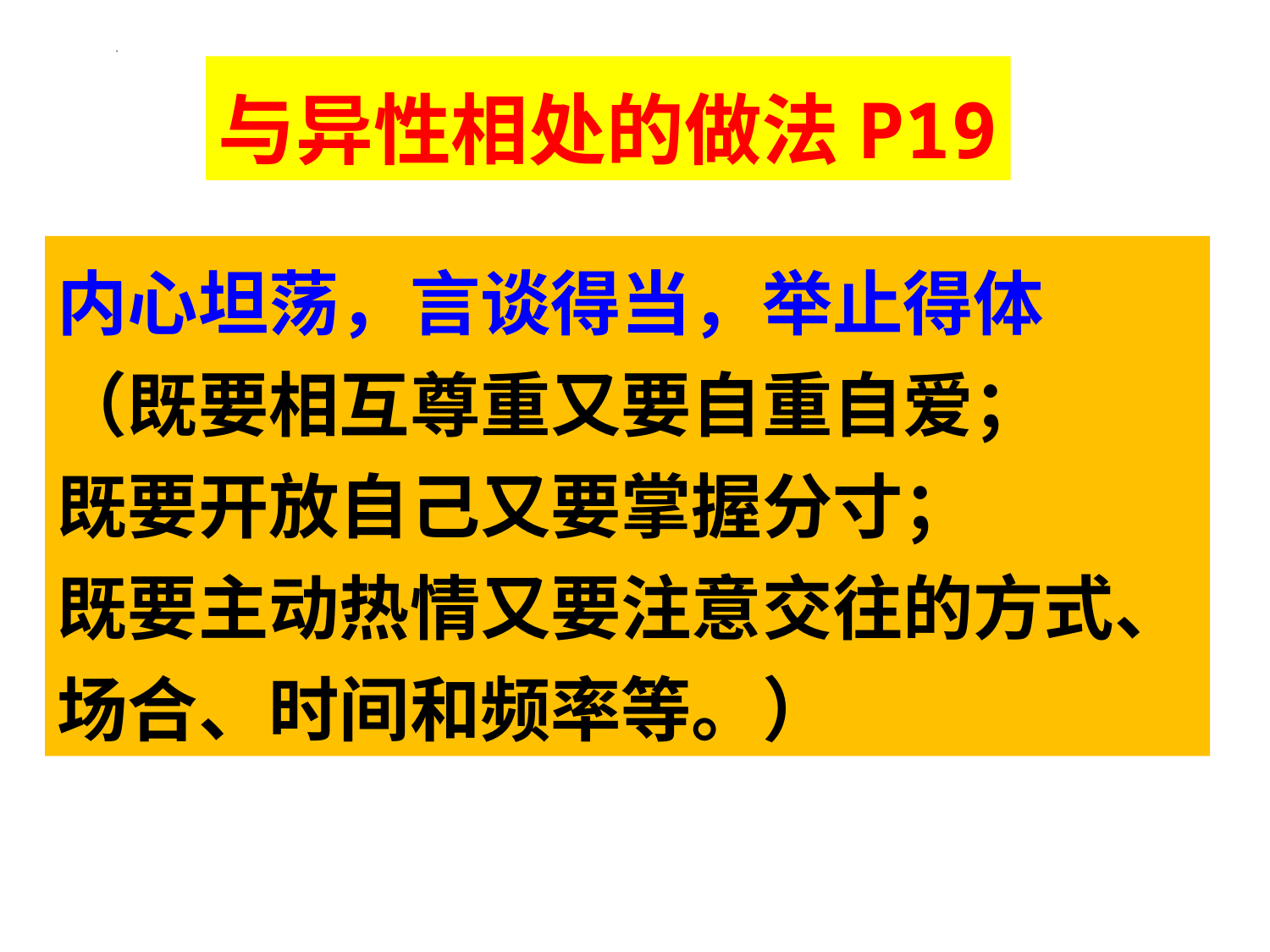

与异性相处的做法P19
内心坦荡，言谈得当，举止得体
（既要相互尊重又要自重自爱；
既要开放自己又要掌握分寸；
既要主动热情又要注意交往的方式、场合、时间和频率等。）